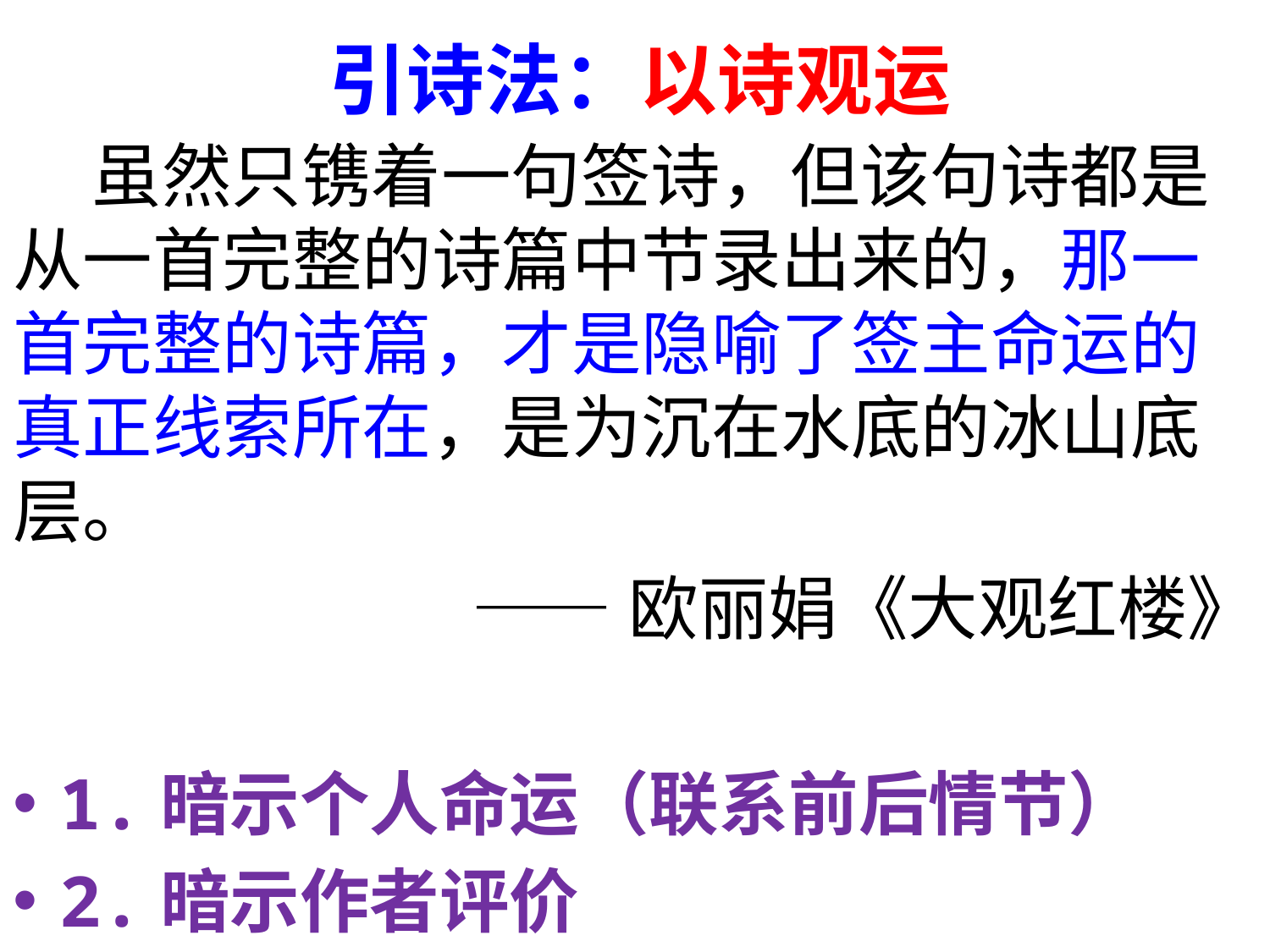

# 引诗法：以诗观运
    虽然只镌着一句签诗，但该句诗都是从一首完整的诗篇中节录出来的，那一首完整的诗篇，才是隐喻了签主命运的真正线索所在，是为沉在水底的冰山底层。
——欧丽娟《大观红楼》

1.暗示个人命运（联系前后情节）
2.暗示作者评价